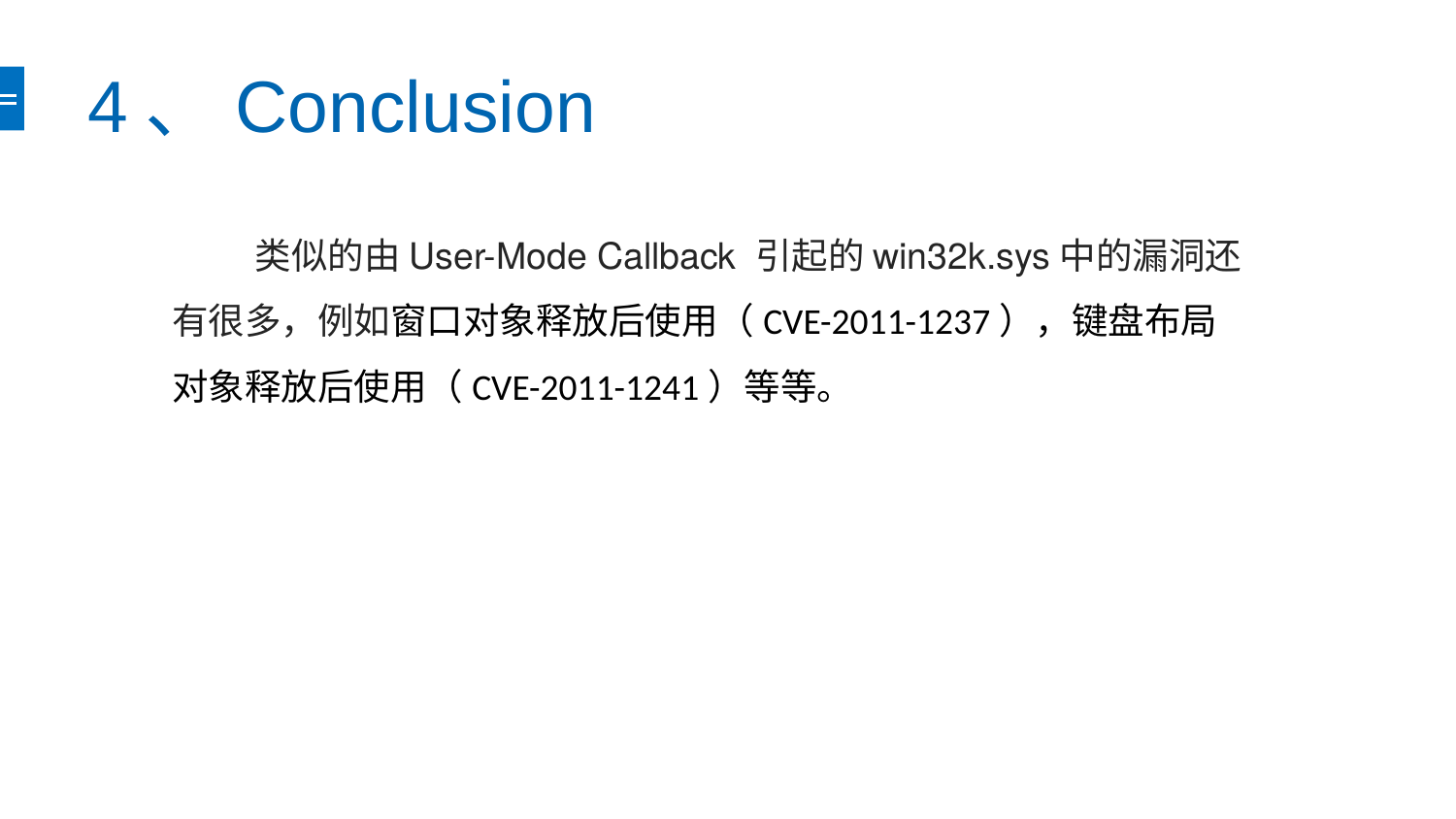

# 4、Conclusion
         类似的由User-Mode Callback 引起的win32k.sys中的漏洞还有很多，例如窗口对象释放后使用（CVE-2011-1237），键盘布局对象释放后使用（CVE-2011-1241）等等。